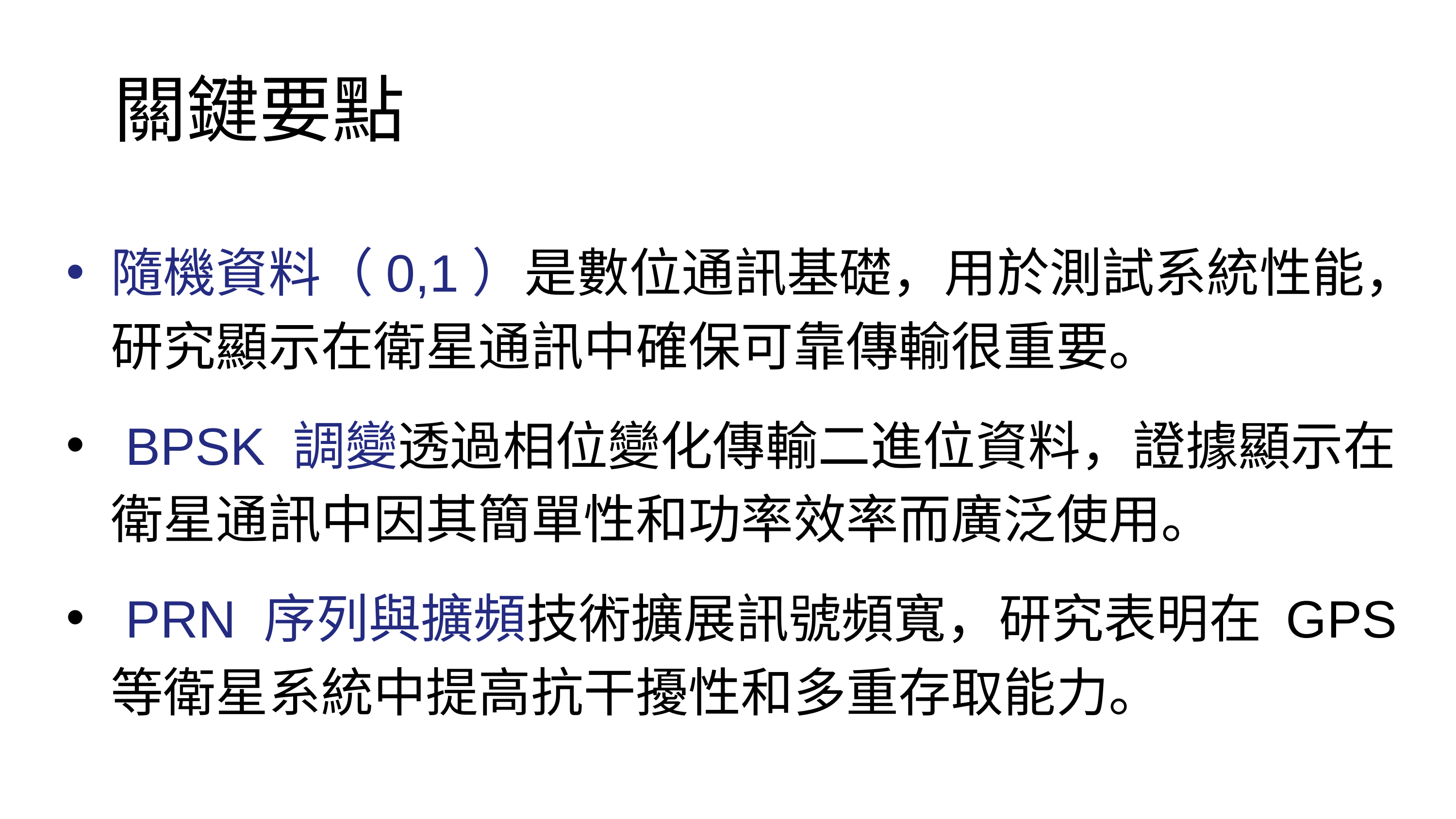

關鍵要點
隨機資料（0,1）是數位通訊基礎，用於測試系統性能，研究顯示在衛星通訊中確保可靠傳輸很重要。
 BPSK 調變透過相位變化傳輸二進位資料，證據顯示在衛星通訊中因其簡單性和功率效率而廣泛使用。
 PRN 序列與擴頻技術擴展訊號頻寬，研究表明在 GPS 等衛星系統中提高抗干擾性和多重存取能力。